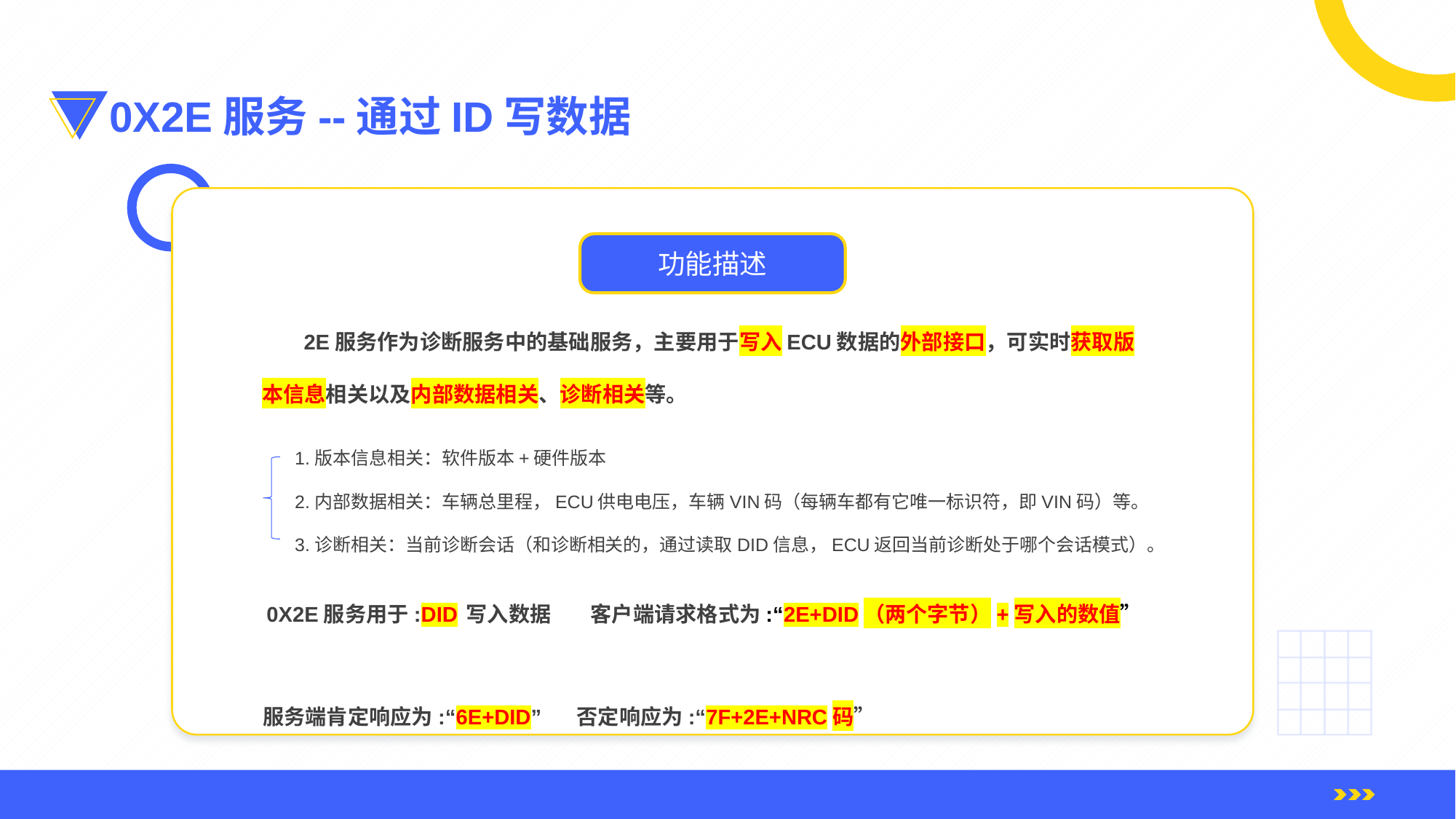

0X2E服务--通过ID写数据

功能描述
       2E服务作为诊断服务中的基础服务，主要用于写入ECU数据的外部接口，可实时获取版本信息相关以及内部数据相关、诊断相关等。
1.版本信息相关：软件版本+硬件版本
2.内部数据相关：车辆总里程，ECU供电电压，车辆VIN码（每辆车都有它唯一标识符，即VIN码）等。
3.诊断相关：当前诊断会话（和诊断相关的，通过读取DID信息，ECU返回当前诊断处于哪个会话模式）。

       0X2E服务用于:DID 写入数据            客户端请求格式为:“2E+DID（两个字节）+写入的数值”
          服务端肯定响应为:“6E+DID”     否定响应为:“7F+2E+NRC码”